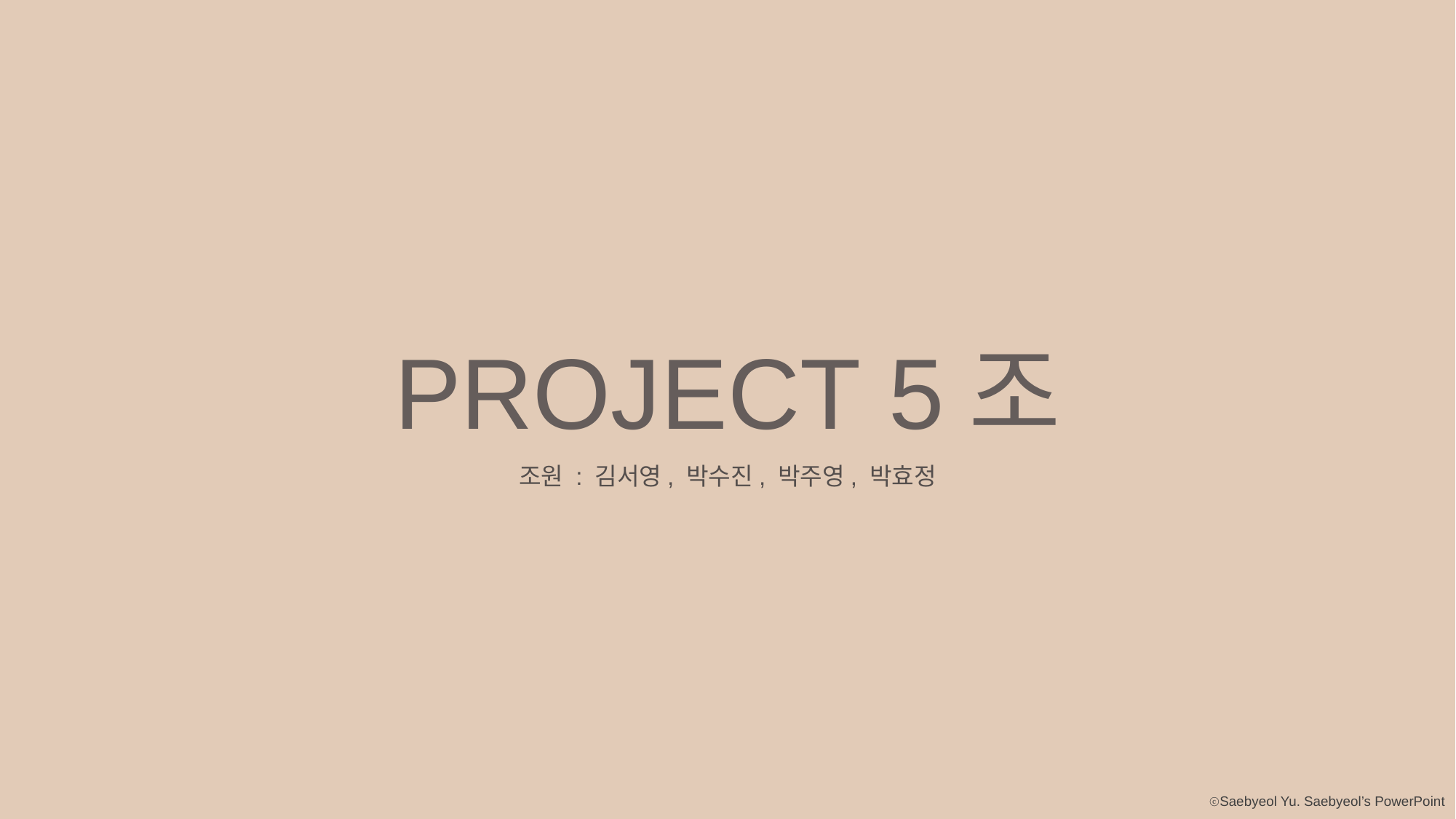

PROJECT 5조

조원 : 김서영, 박수진, 박주영, 박효정